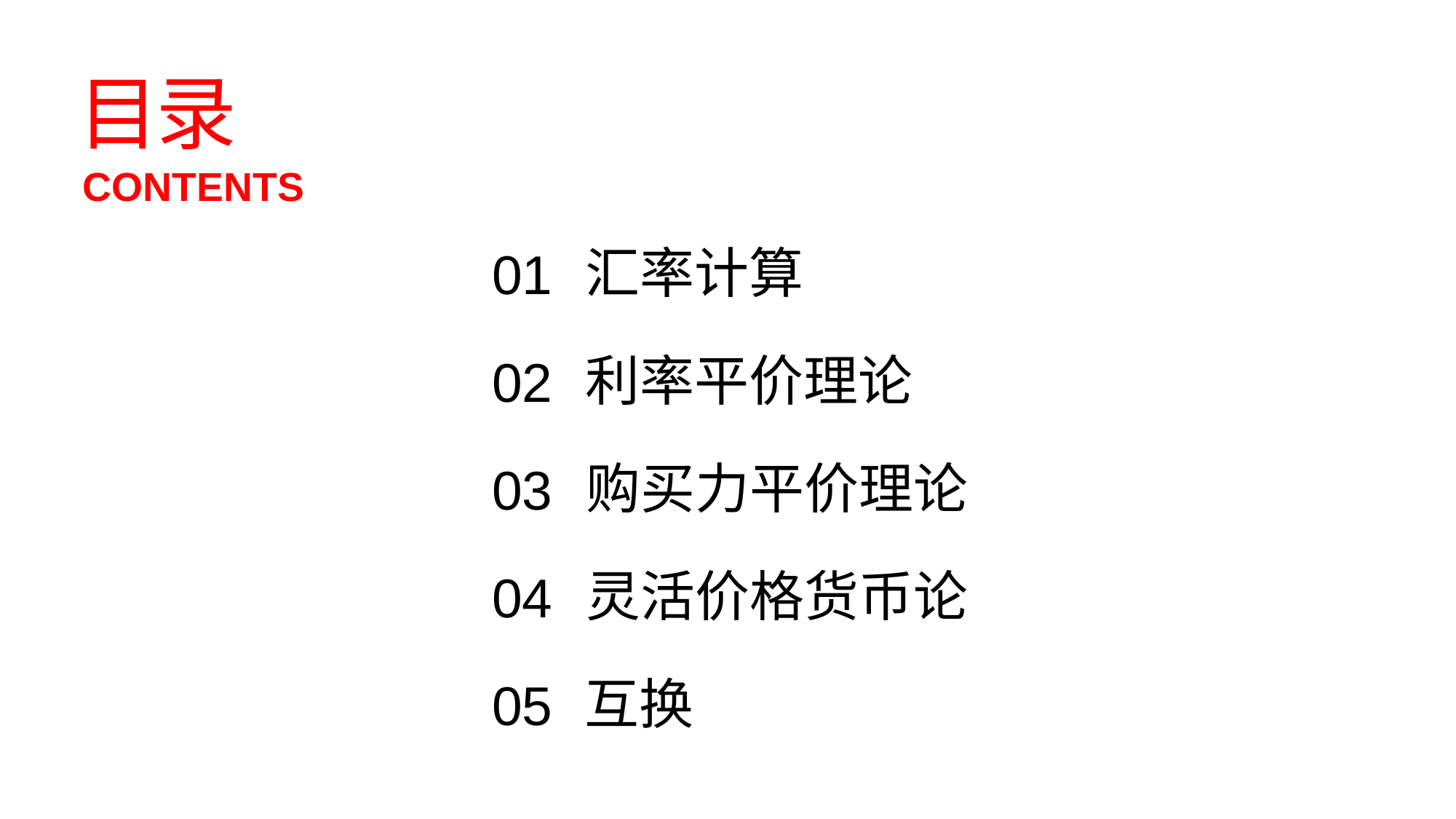

目录
CONTENTS
汇率计算
01
利率平价理论
02
购买力平价理论
03
灵活价格货币论
04
互换
05